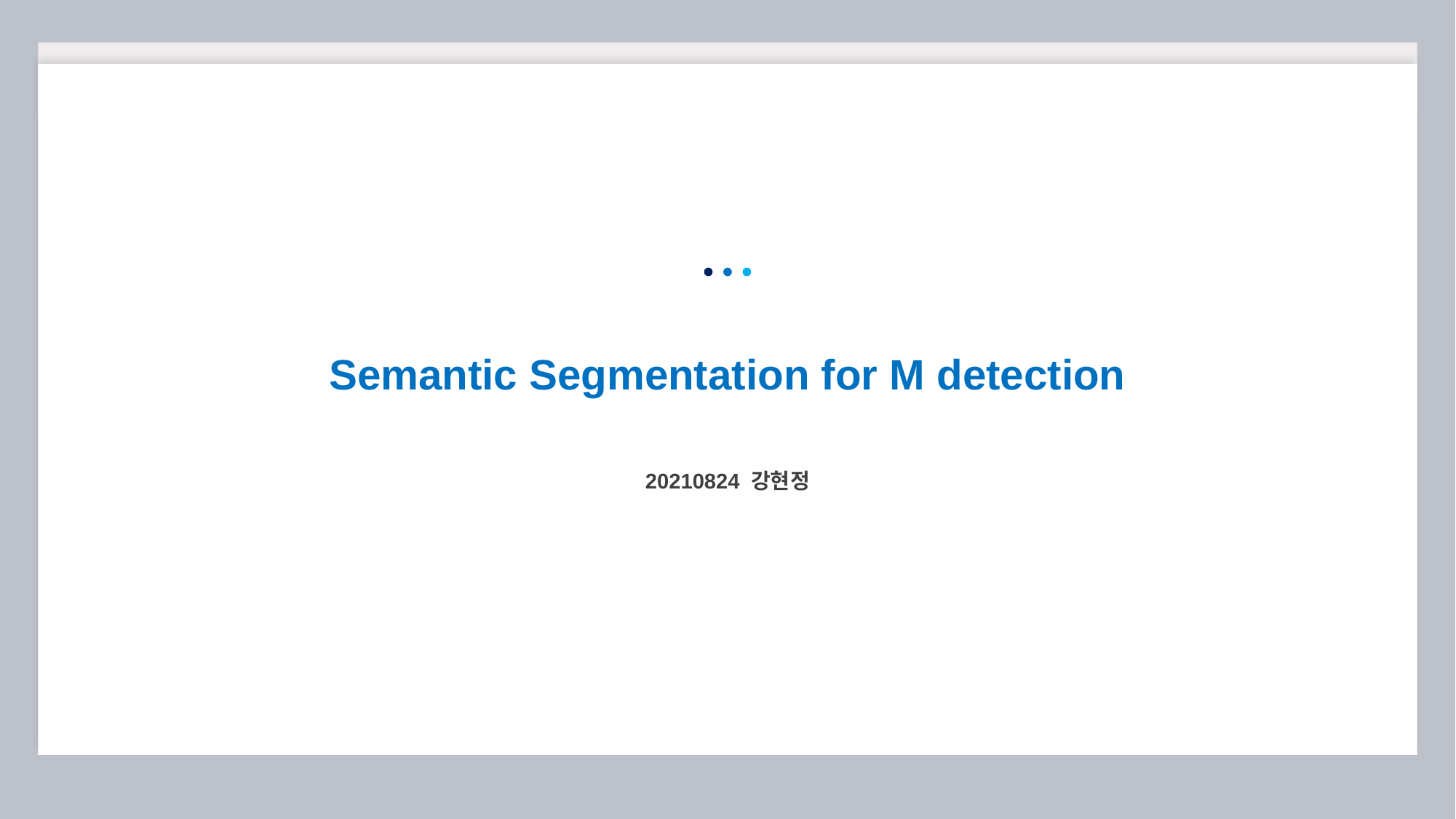

Semantic Segmentation for M detection
20210824 강현정